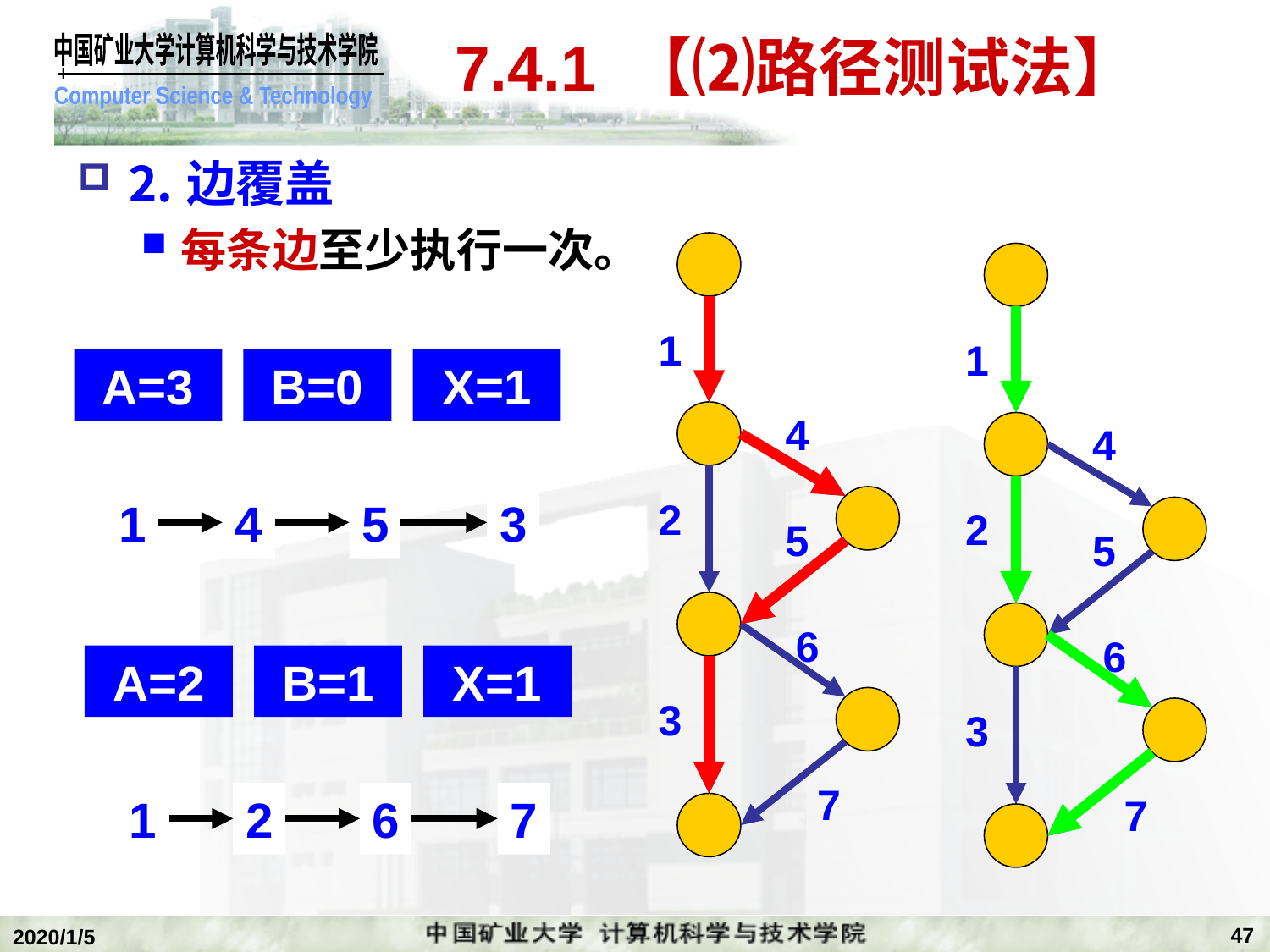

# 7.4.1 【⑵路径测试法】
⒉边覆盖
每条边至少执行一次。

1

4
2

5

6
3

7

1

4
2

5

6
3

7

A=3
B=0
X=1
1
4
5
3
A=2
B=1
X=1
1
2
6
7
47
2020/1/5